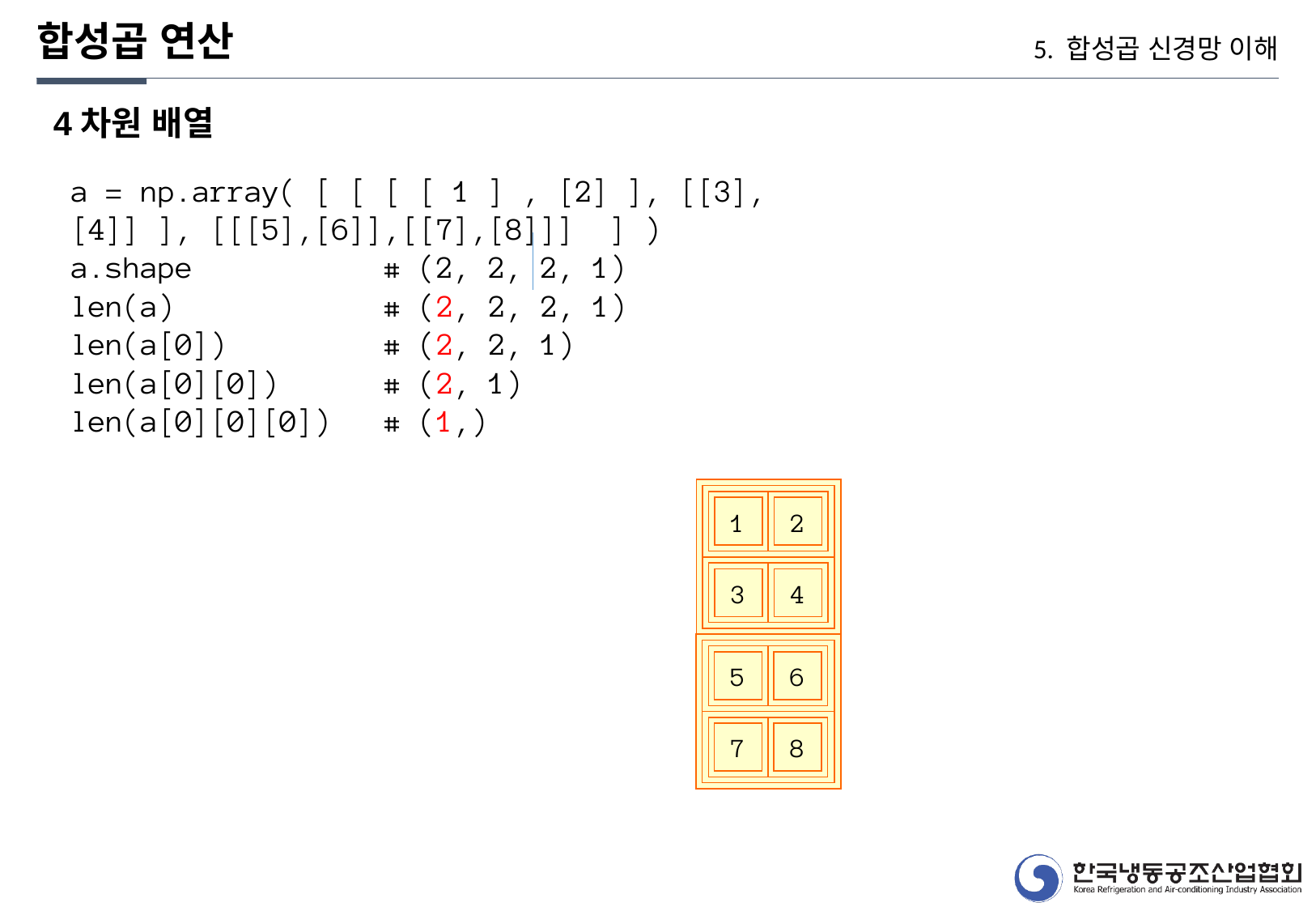

합성곱 연산
5. 합성곱 신경망 이해
4차원 배열
a = np.array( [ [ [ [ 1 ] , [2] ], [[3],[4]] ], [[[5],[6]],[[7],[8]]]  ] )
a.shape           # (2, 2, 2, 1)
len(a)            # (2, 2, 2, 1)
len(a[0])         # (2, 2, 1)
len(a[0][0])      # (2, 1)
len(a[0][0][0])   # (1,)

1
2

3
4

5
6

7
8